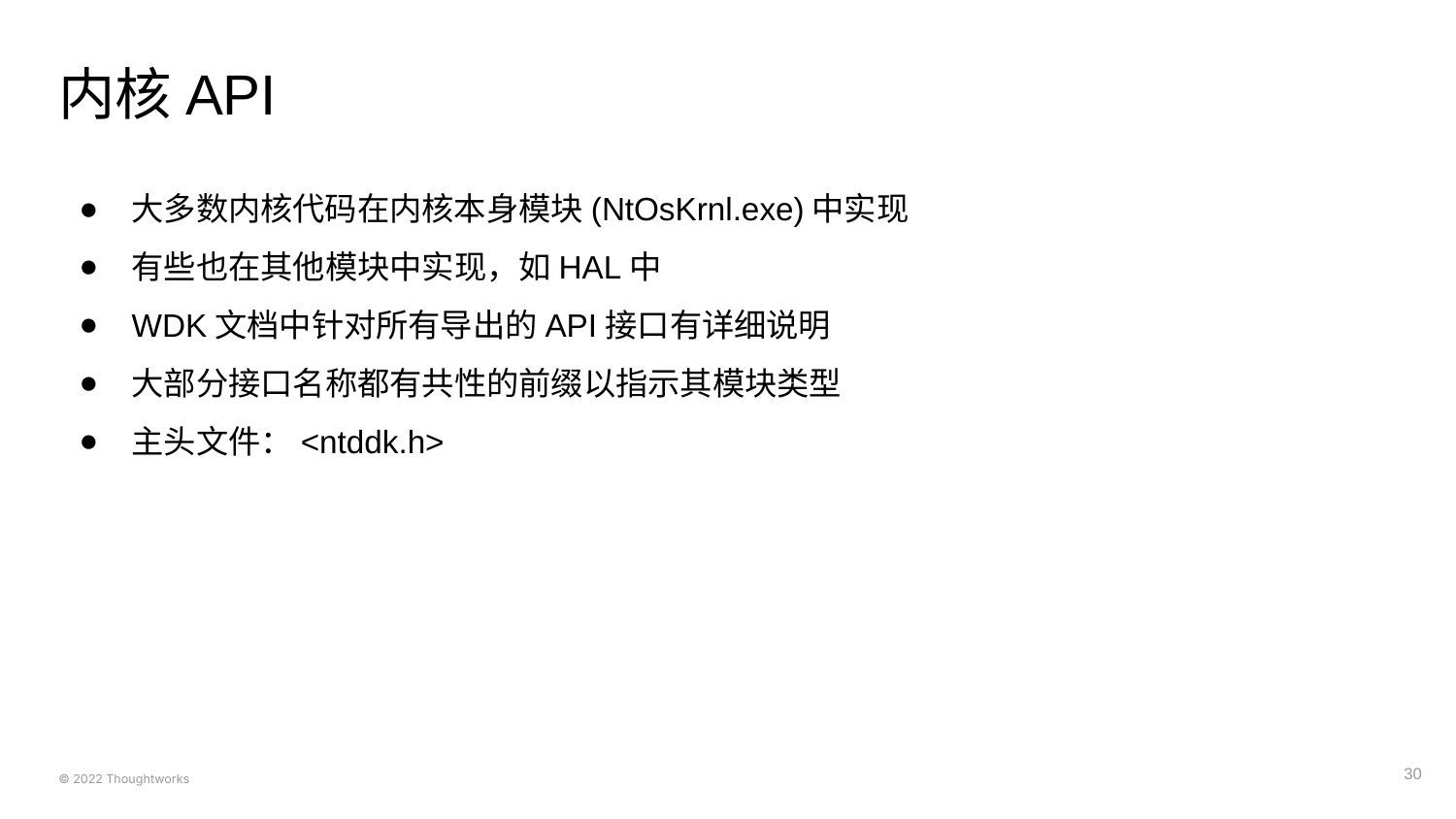

# 内核API

大多数内核代码在内核本身模块(NtOsKrnl.exe)中实现
有些也在其他模块中实现，如HAL中
WDK文档中针对所有导出的API接口有详细说明
大部分接口名称都有共性的前缀以指示其模块类型
主头文件：<ntddk.h>
30